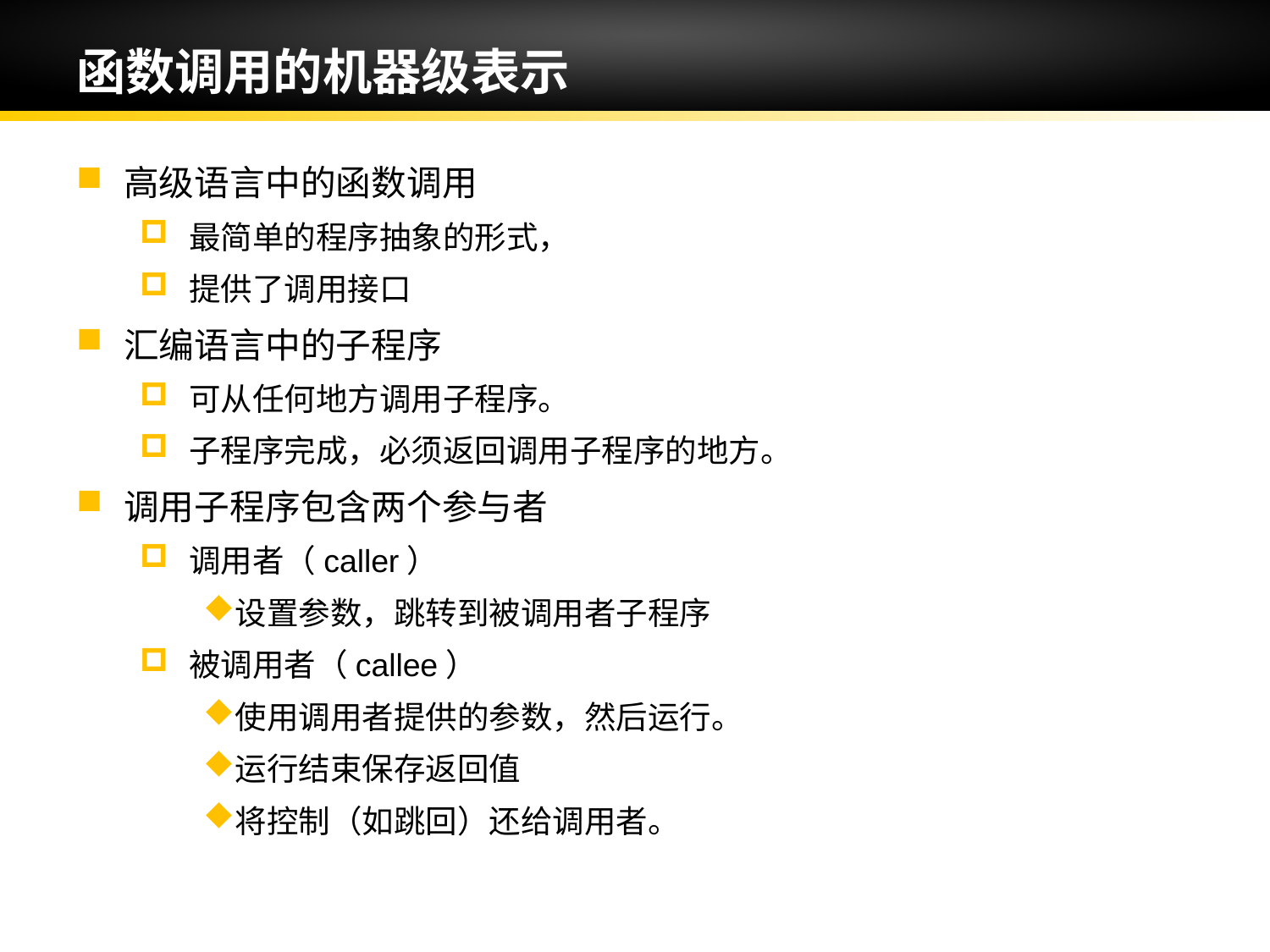

# 函数调用的机器级表示
高级语言中的函数调用
最简单的程序抽象的形式，
提供了调用接口
汇编语言中的子程序
可从任何地方调用子程序。
子程序完成，必须返回调用子程序的地方。
调用子程序包含两个参与者
调用者（caller）
设置参数，跳转到被调用者子程序
被调用者（callee）
使用调用者提供的参数，然后运行。
运行结束保存返回值
将控制（如跳回）还给调用者。